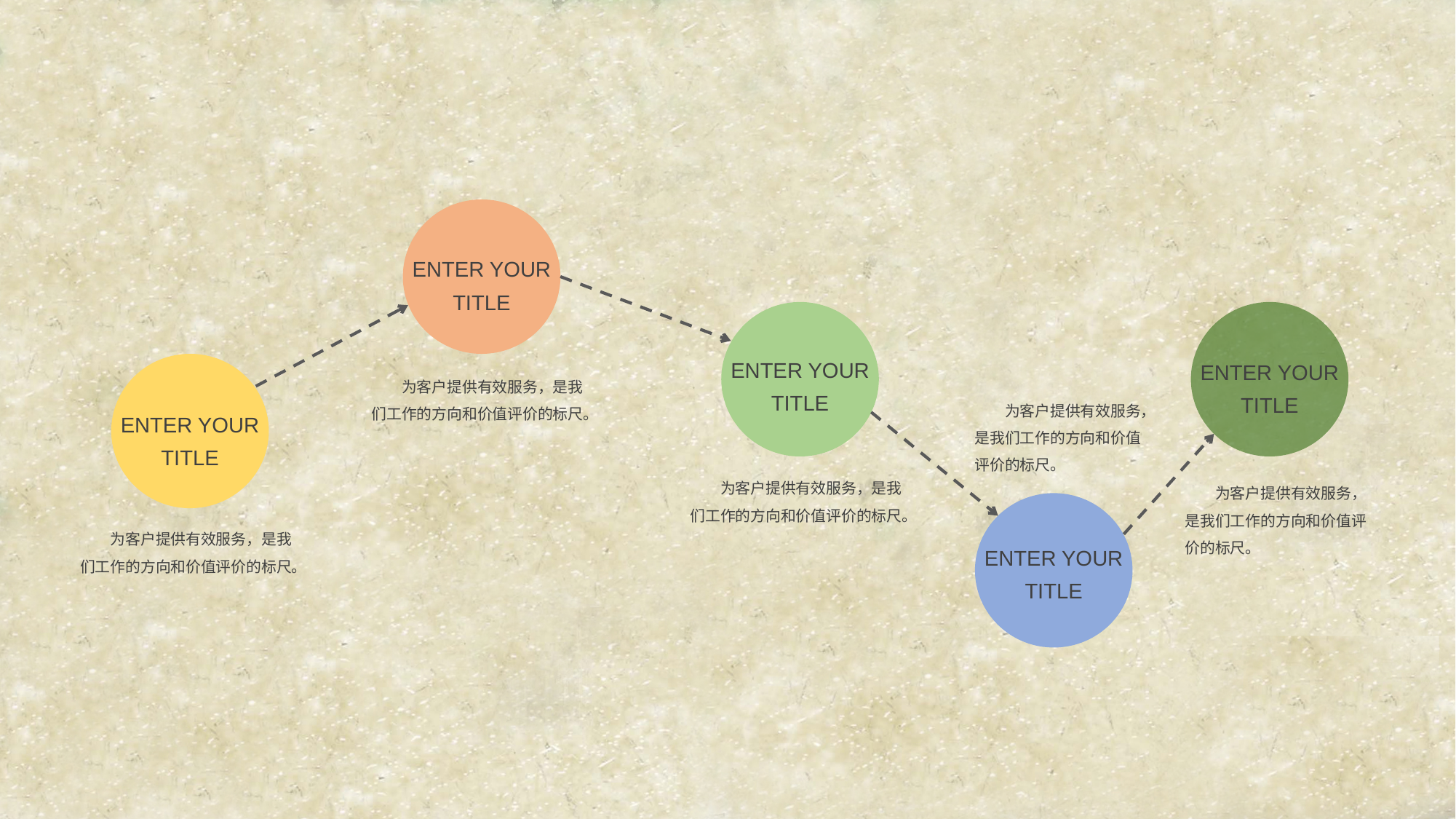

ENTER YOUR TITLE

ENTER YOUR TITLE
ENTER YOUR TITLE

　　为客户提供有效服务，是我们工作的方向和价值评价的标尺。
　　为客户提供有效服务，是我们工作的方向和价值评价的标尺。
ENTER YOUR TITLE
　　为客户提供有效服务，是我们工作的方向和价值评价的标尺。
　　为客户提供有效服务，是我们工作的方向和价值评价的标尺。

　　为客户提供有效服务，是我们工作的方向和价值评价的标尺。
ENTER YOUR TITLE